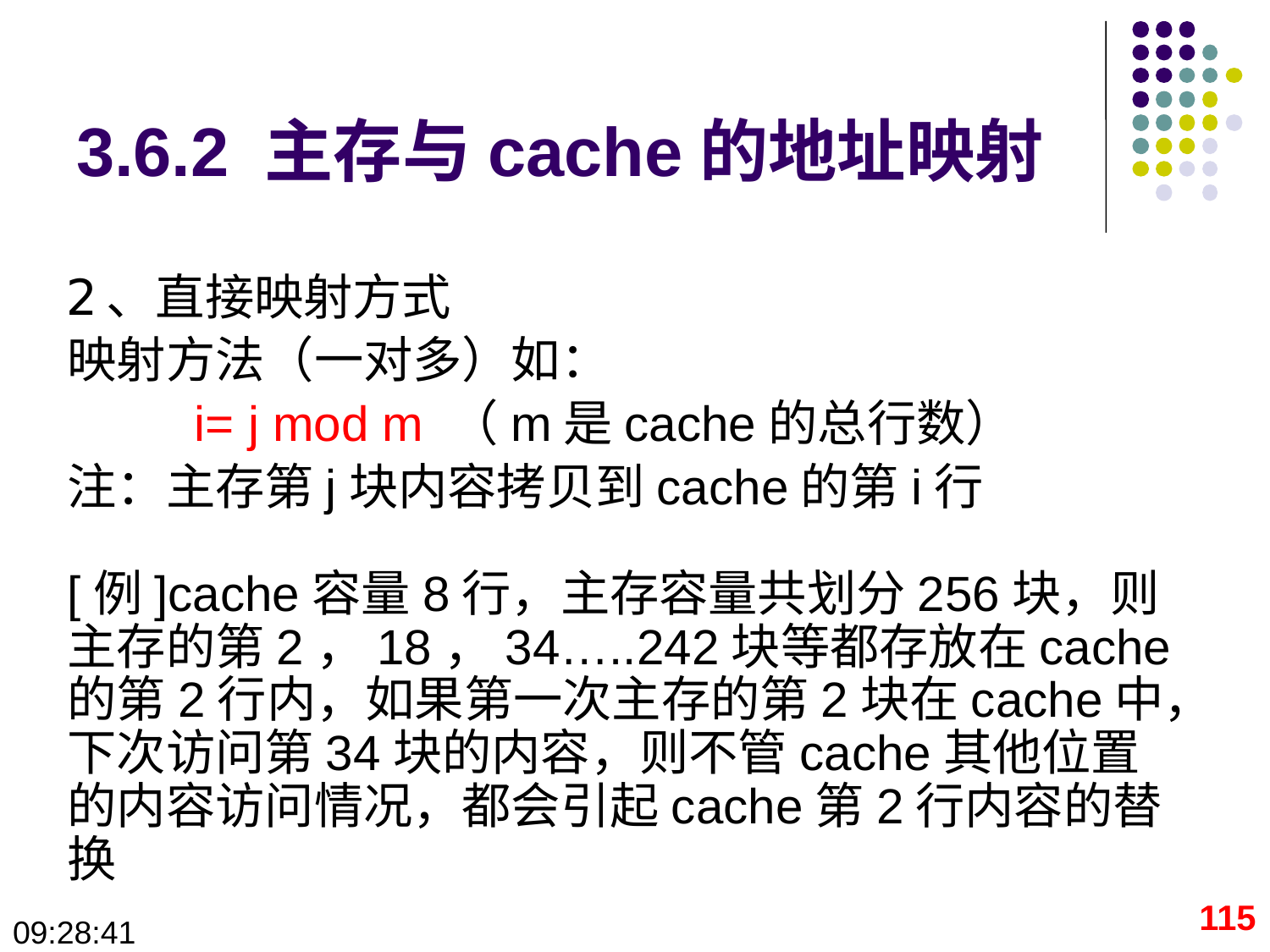

# 3.6.2 主存与cache的地址映射
2、直接映射方式
映射方法（一对多）如：
	i= j mod m （m是cache的总行数）
注：主存第j块内容拷贝到cache的第i行

[例]cache容量8行，主存容量共划分256块，则主存的第2，18，34…..242块等都存放在cache的第2行内，如果第一次主存的第2块在cache中，下次访问第34块的内容，则不管cache其他位置的内容访问情况，都会引起cache第2行内容的替换

115
09:28:41